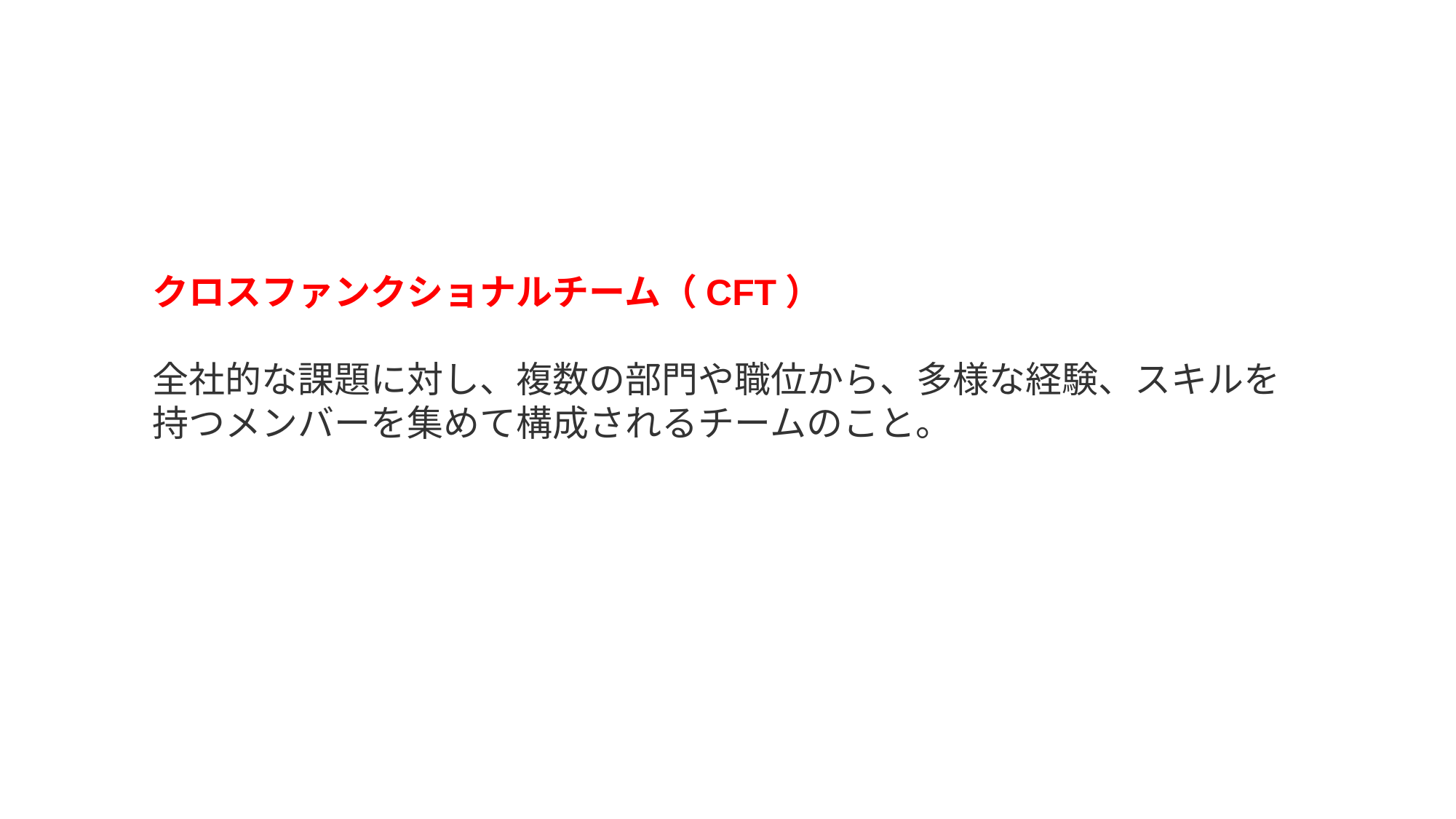

クロスファンクショナルチーム（CFT）

全社的な課題に対し、複数の部門や職位から、多様な経験、スキルを　持つメンバーを集めて構成されるチームのこと。